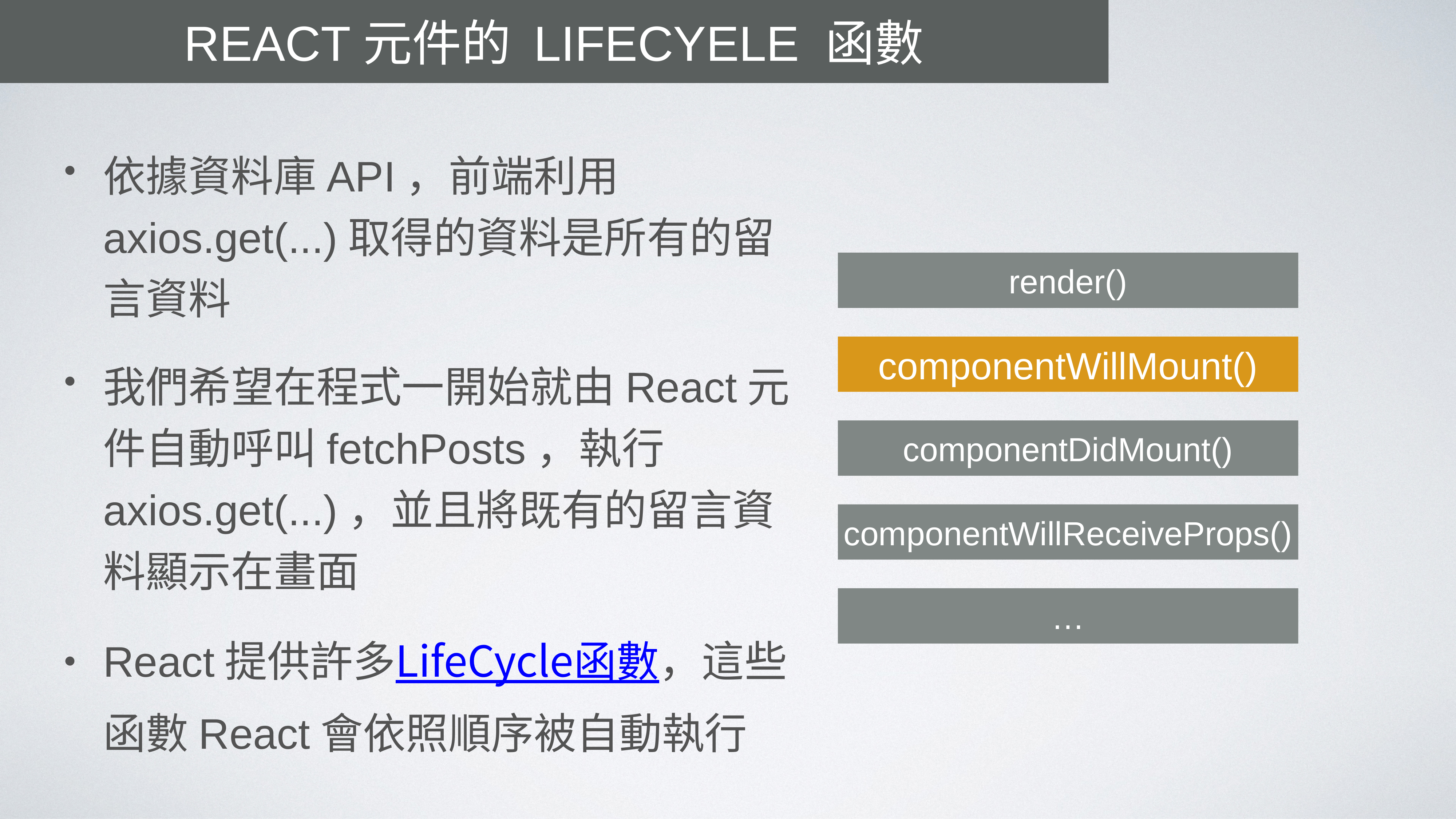

30
# React元件的 LifeCyele 函數
依據資料庫API，前端利用axios.get(...)取得的資料是所有的留言資料
我們希望在程式一開始就由React元件自動呼叫fetchPosts，執行axios.get(...)，並且將既有的留言資料顯示在畫面
React提供許多LifeCycle函數，這些函數React會依照順序被自動執行
render()
componentWillMount()
componentDidMount()
componentWillReceiveProps()
…